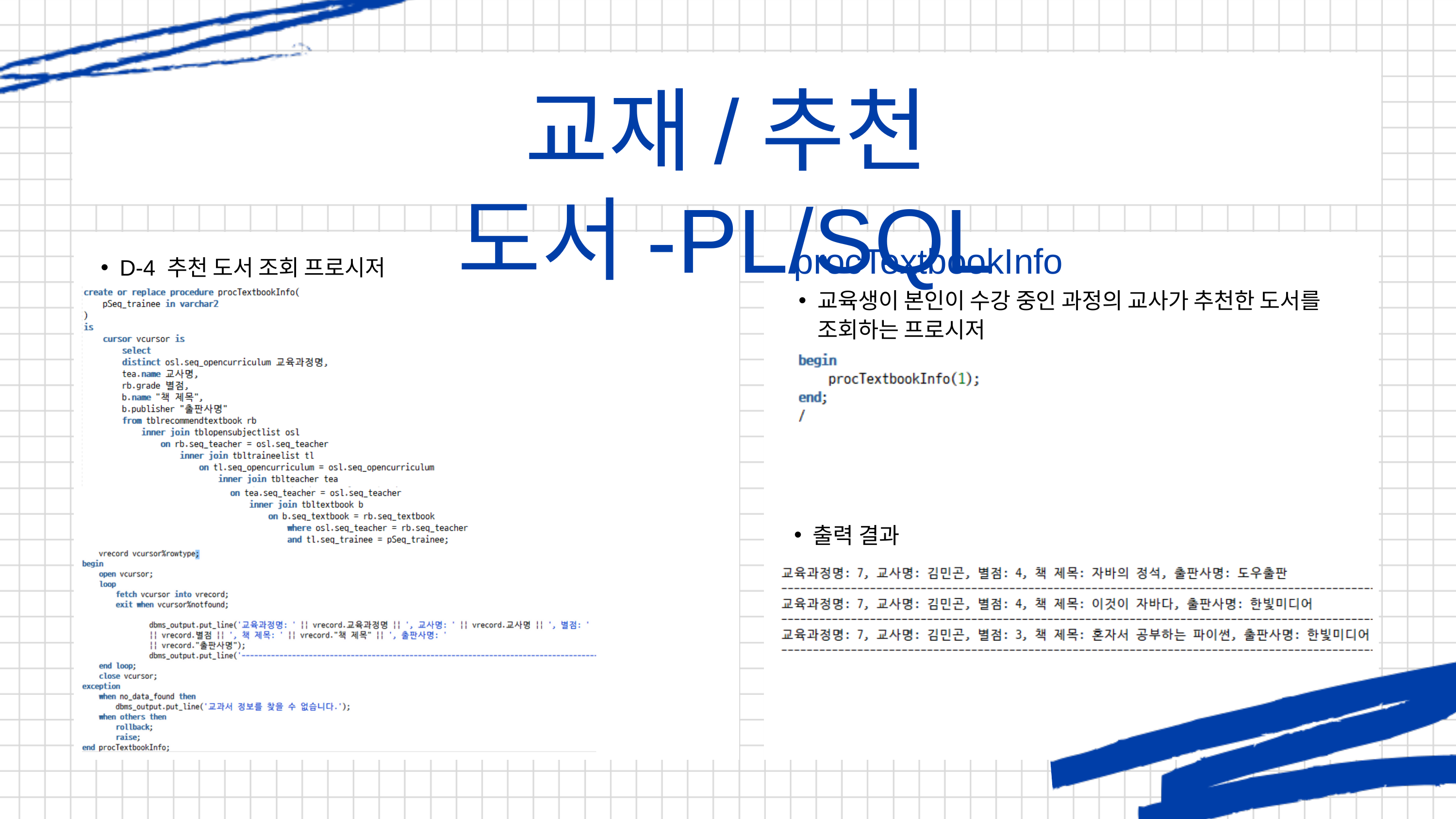

교재/추천 도서-PL/SQL

procTextbookInfo

교육생이 본인이 수강 중인 과정의 교사가 추천한 도서를 조회하는 프로시저
D-4 추천 도서 조회 프로시저

출력 결과